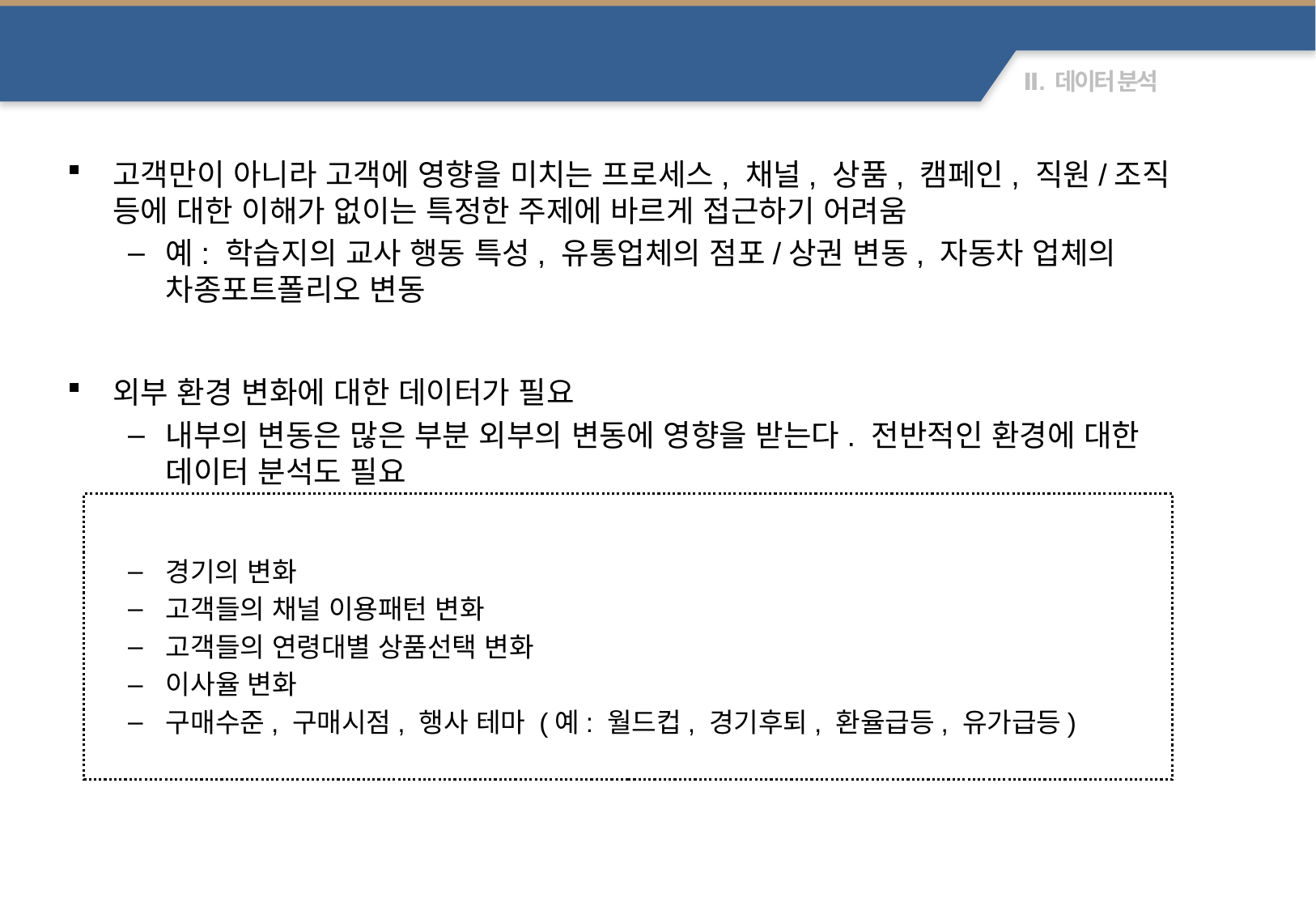

Background Knowledge Discovery 필요성
고객만이 아니라 고객에 영향을 미치는 프로세스, 채널, 상품, 캠페인, 직원/조직 등에 대한 이해가 없이는 특정한 주제에 바르게 접근하기 어려움
예: 학습지의 교사 행동 특성, 유통업체의 점포/상권 변동, 자동차 업체의 차종포트폴리오 변동

외부 환경 변화에 대한 데이터가 필요
내부의 변동은 많은 부분 외부의 변동에 영향을 받는다. 전반적인 환경에 대한 데이터 분석도 필요

경기의 변화
고객들의 채널 이용패턴 변화
고객들의 연령대별 상품선택 변화
이사율 변화
구매수준, 구매시점, 행사 테마 (예: 월드컵, 경기후퇴, 환율급등, 유가급등)